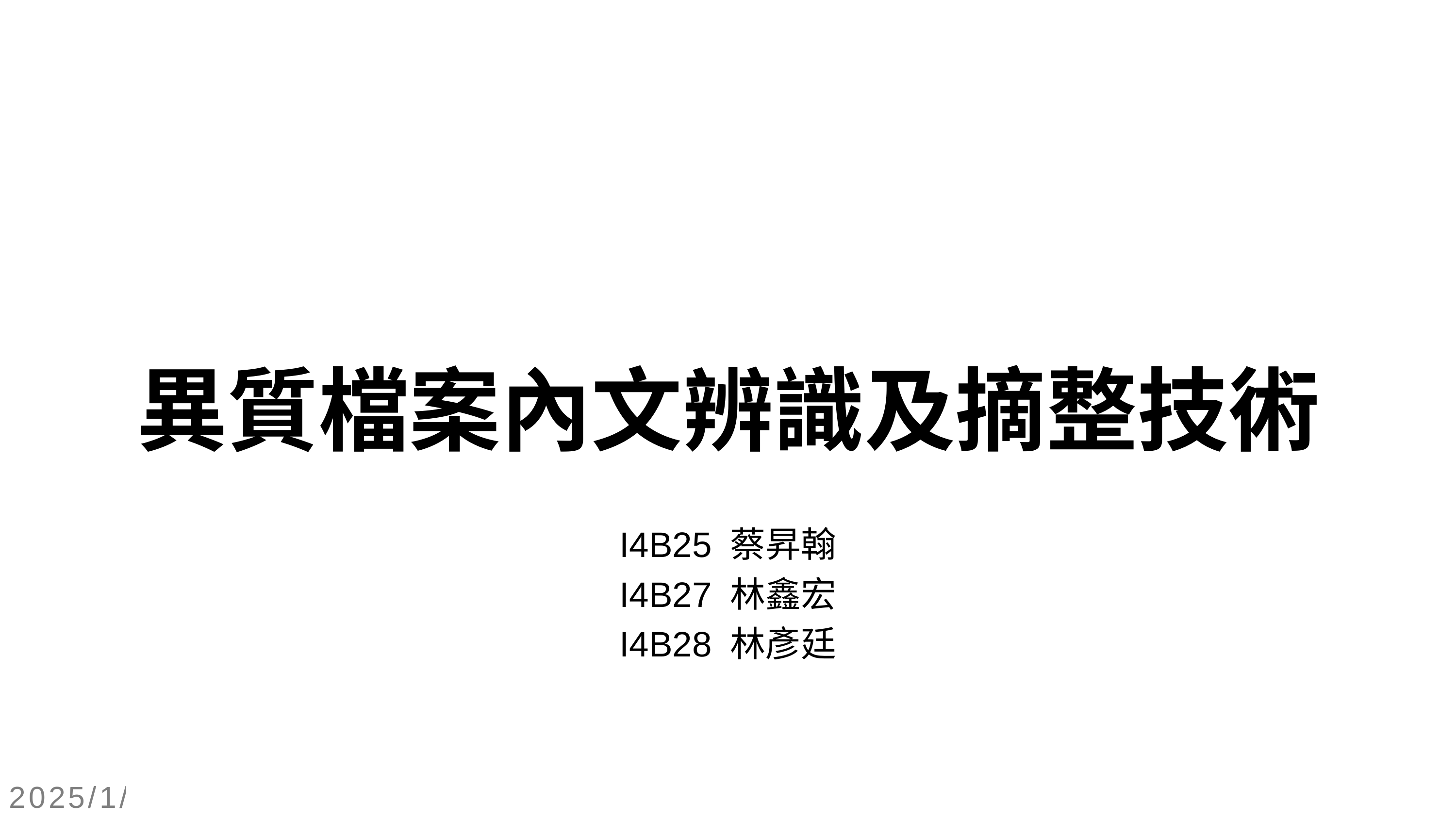

異質檔案內文辨識及摘整技術
I4B25 蔡昇翰
I4B27 林鑫宏
I4B28 林彥廷
2025/1/9